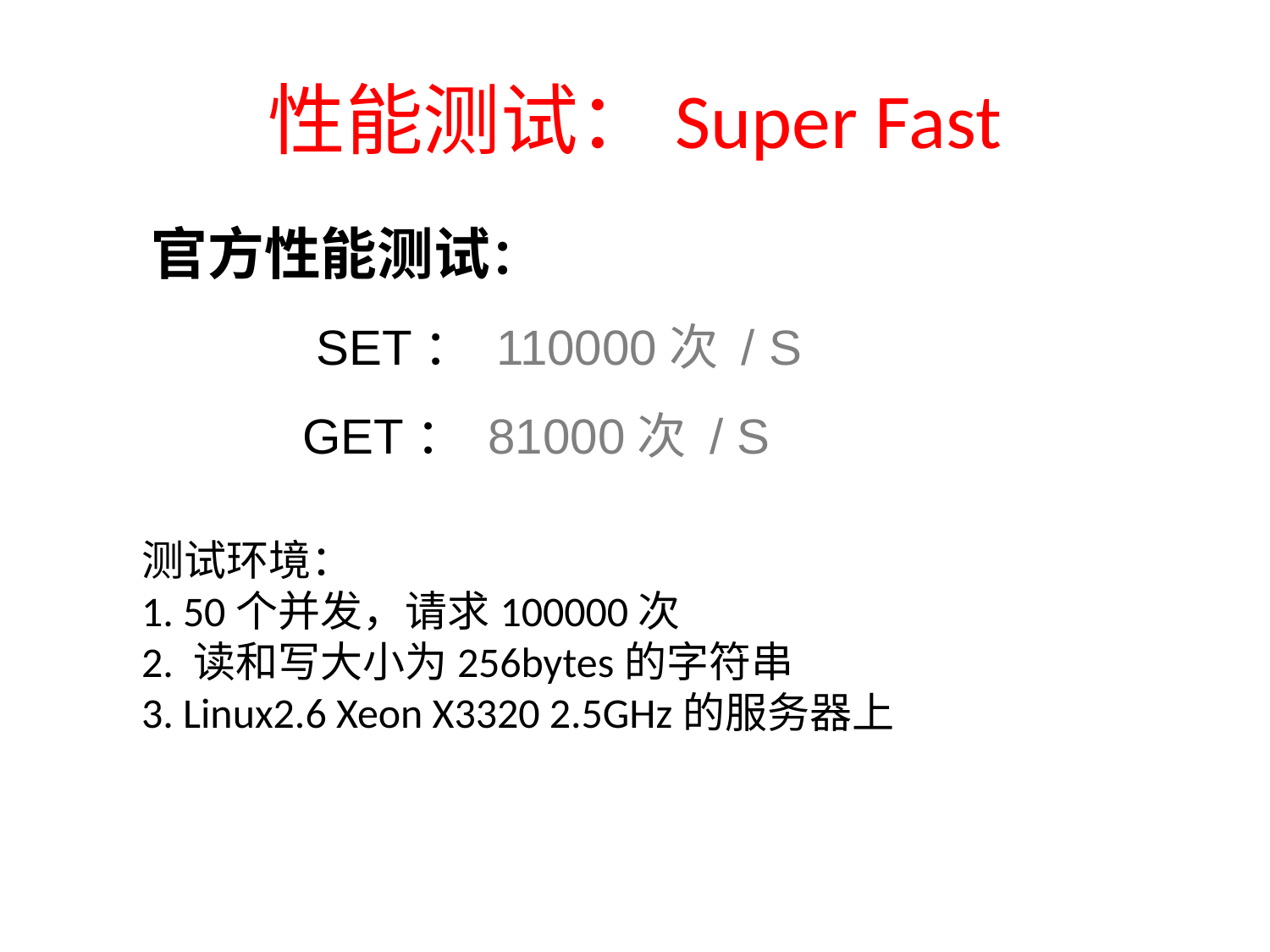

# 性能测试：Super Fast
官方性能测试：
            SET： 110000次 / S
           GET： 81000次 / S
测试环境：
1. 50个并发，请求100000次
2. 读和写大小为256bytes的字符串
3. Linux2.6 Xeon X3320 2.5GHz的服务器上